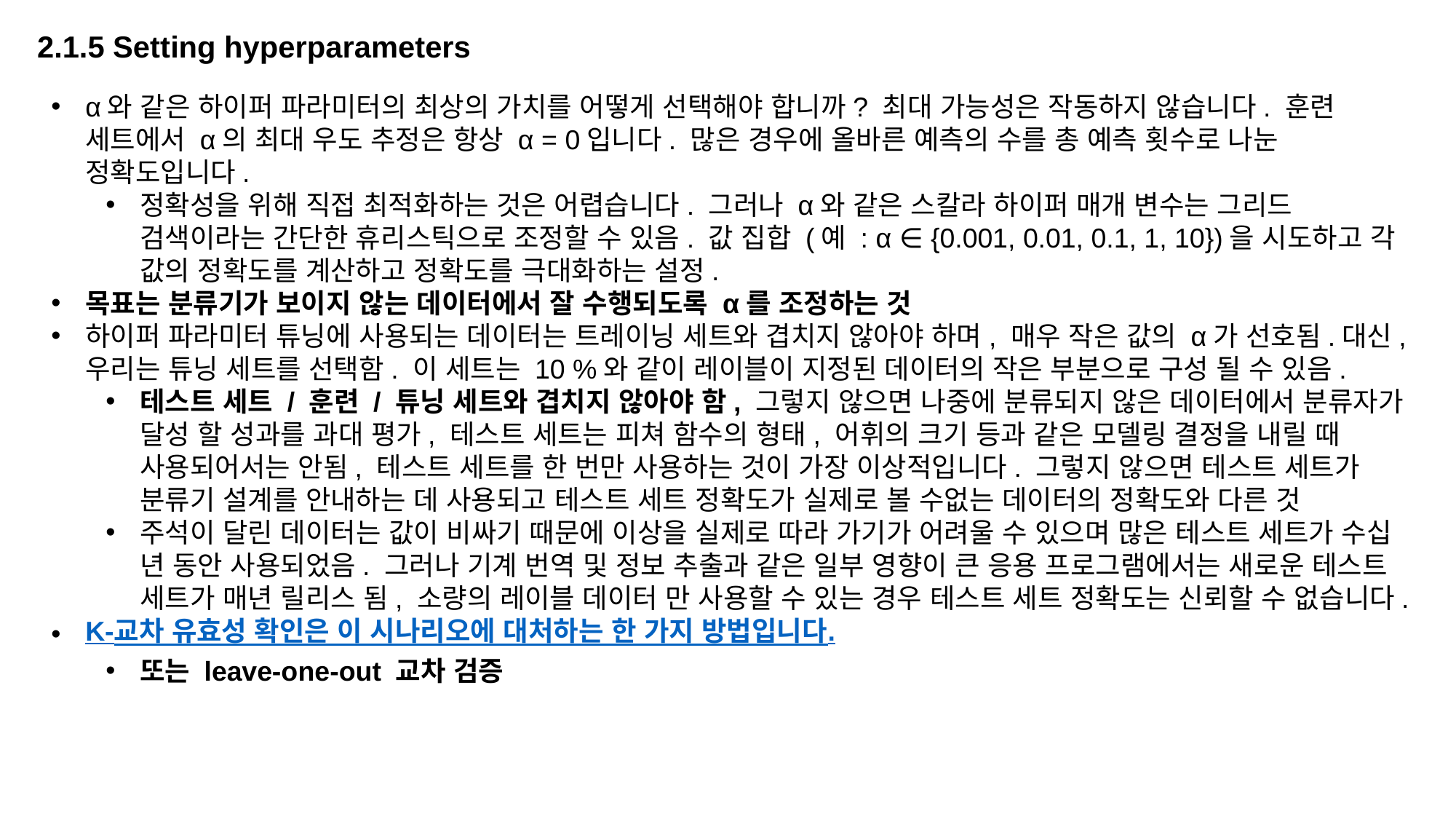

# 2.1.5 Setting hyperparameters
α와 같은 하이퍼 파라미터의 최상의 가치를 어떻게 선택해야 합니까? 최대 가능성은 작동하지 않습니다. 훈련 세트에서 α의 최대 우도 추정은 항상 α = 0입니다. 많은 경우에 올바른 예측의 수를 총 예측 횟수로 나눈 정확도입니다.
정확성을 위해 직접 최적화하는 것은 어렵습니다. 그러나 α와 같은 스칼라 하이퍼 매개 변수는 그리드 검색이라는 간단한 휴리스틱으로 조정할 수 있음. 값 집합 (예 : α ∈ {0.001, 0.01, 0.1, 1, 10})을 시도하고 각 값의 정확도를 계산하고 정확도를 극대화하는 설정.
목표는 분류기가 보이지 않는 데이터에서 잘 수행되도록 α를 조정하는 것
하이퍼 파라미터 튜닝에 사용되는 데이터는 트레이닝 세트와 겹치지 않아야 하며, 매우 작은 값의 α가 선호됨.대신, 우리는 튜닝 세트를 선택함. 이 세트는 10 %와 같이 레이블이 지정된 데이터의 작은 부분으로 구성 될 수 있음.
테스트 세트 / 훈련 / 튜닝 세트와 겹치지 않아야 함, 그렇지 않으면 나중에 분류되지 않은 데이터에서 분류자가 달성 할 성과를 과대 평가, 테스트 세트는 피쳐 함수의 형태, 어휘의 크기 등과 같은 모델링 결정을 내릴 때 사용되어서는 안됨, 테스트 세트를 한 번만 사용하는 것이 가장 이상적입니다. 그렇지 않으면 테스트 세트가 분류기 설계를 안내하는 데 사용되고 테스트 세트 정확도가 실제로 볼 수없는 데이터의 정확도와 다른 것
주석이 달린 데이터는 값이 비싸기 때문에 이상을 실제로 따라 가기가 어려울 수 있으며 많은 테스트 세트가 수십 년 동안 사용되었음. 그러나 기계 번역 및 정보 추출과 같은 일부 영향이 큰 응용 프로그램에서는 새로운 테스트 세트가 매년 릴리스 됨, 소량의 레이블 데이터 만 사용할 수 있는 경우 테스트 세트 정확도는 신뢰할 수 없습니다.
K-교차 유효성 확인은 이 시나리오에 대처하는 한 가지 방법입니다.
또는 leave-one-out 교차 검증